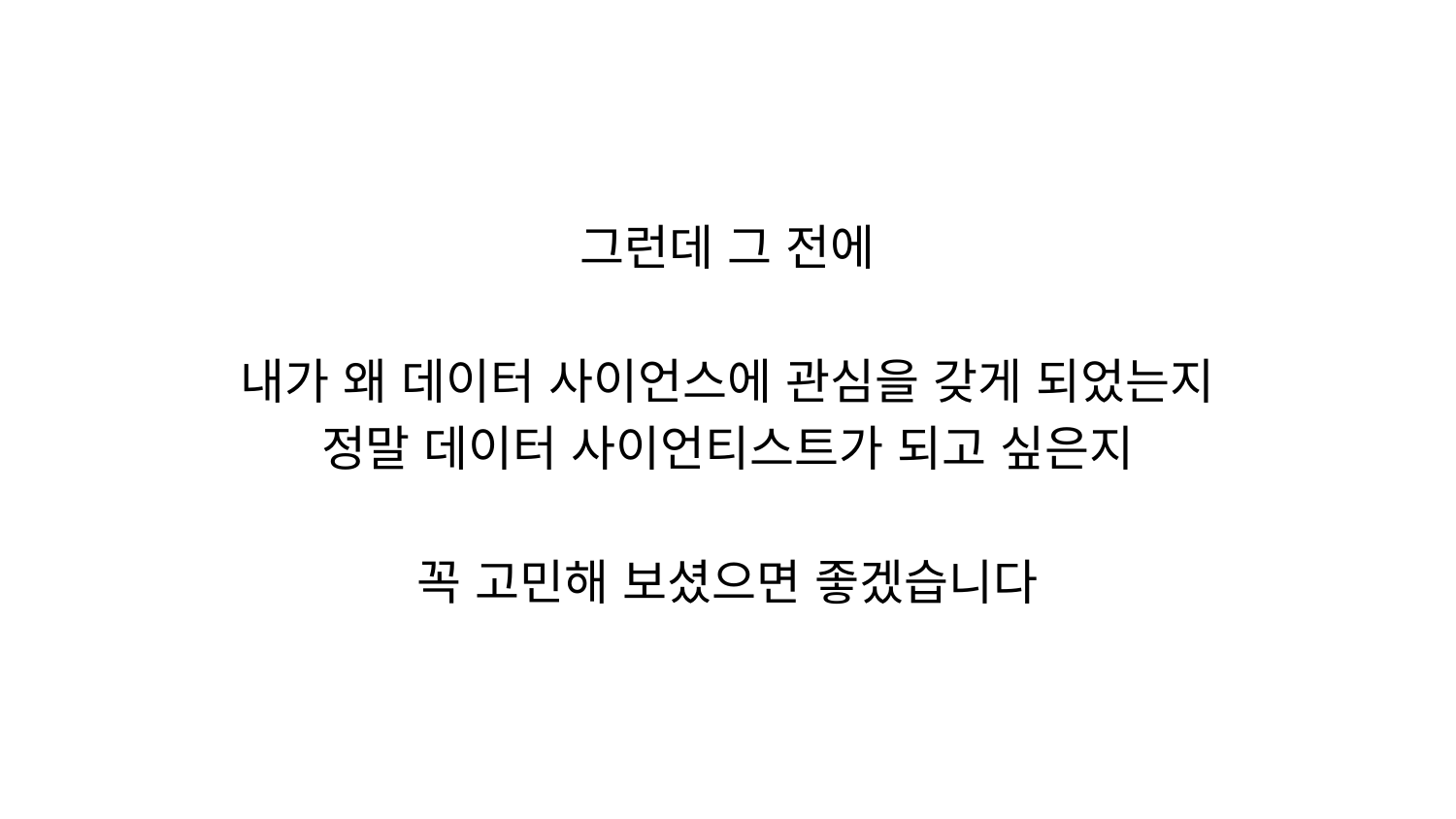

# 그런데 그 전에

내가 왜 데이터 사이언스에 관심을 갖게 되었는지
정말 데이터 사이언티스트가 되고 싶은지

꼭 고민해 보셨으면 좋겠습니다